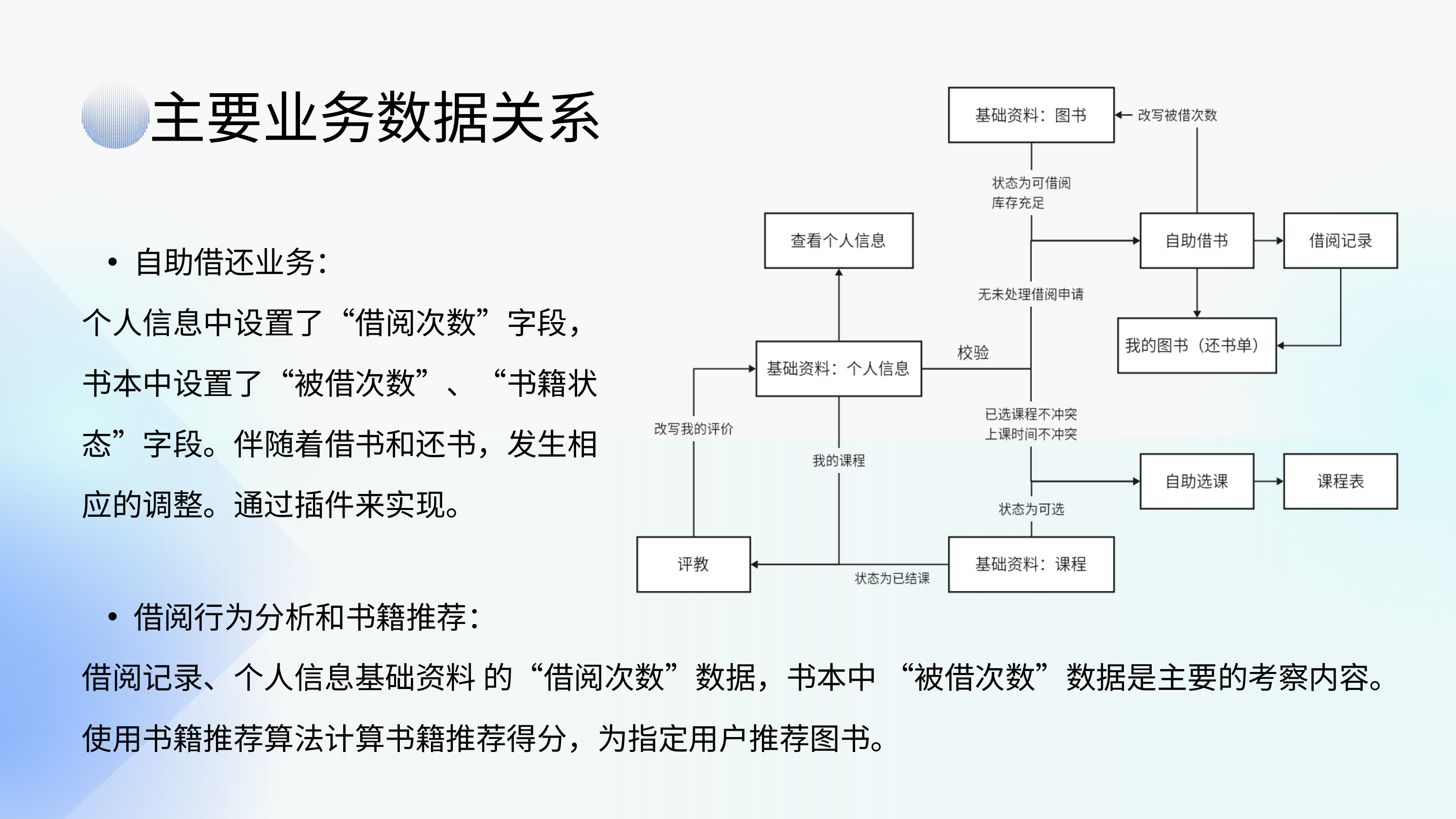

主要业务数据关系

自助借还业务：
个人信息中设置了“借阅次数”字段，书本中设置了“被借次数”、“书籍状态”字段。伴随着借书和还书，发生相应的调整。通过插件来实现。

借阅行为分析和书籍推荐：
借阅记录、个人信息基础资料 的“借阅次数”数据，书本中 “被借次数”数据是主要的考察内容。使用书籍推荐算法计算书籍推荐得分，为指定用户推荐图书。